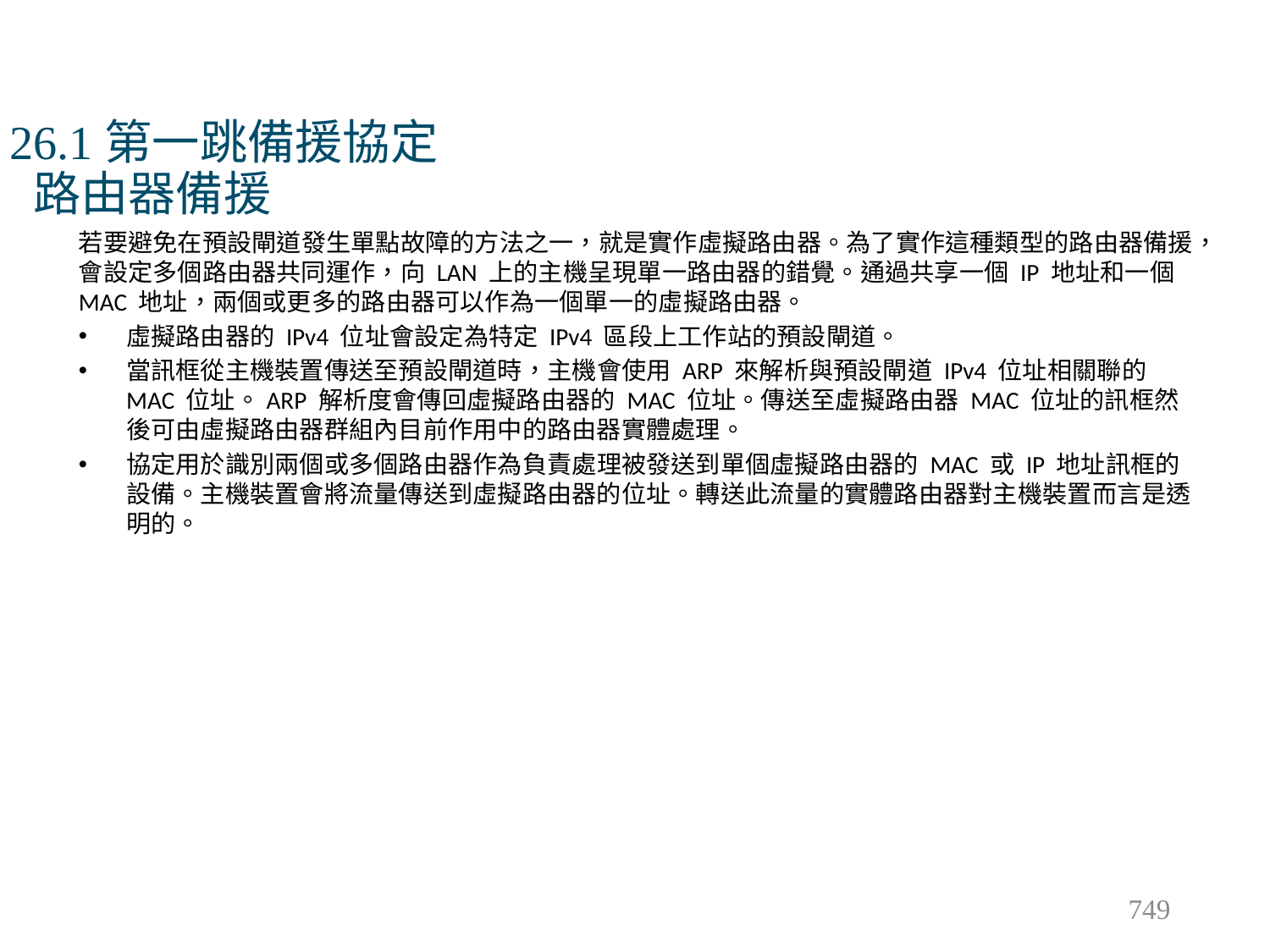

# 26.1第一跳備援協定 路由器備援
若要避免在預設閘道發生單點故障的方法之一，就是實作虛擬路由器。為了實作這種類型的路由器備援，會設定多個路由器共同運作，向 LAN 上的主機呈現單一路由器的錯覺。通過共享一個 IP 地址和一個 MAC 地址，兩個或更多的路由器可以作為一個單一的虛擬路由器。
虛擬路由器的 IPv4 位址會設定為特定 IPv4 區段上工作站的預設閘道。
當訊框從主機裝置傳送至預設閘道時，主機會使用 ARP 來解析與預設閘道 IPv4 位址相關聯的 MAC 位址。ARP 解析度會傳回虛擬路由器的 MAC 位址。傳送至虛擬路由器 MAC 位址的訊框然後可由虛擬路由器群組內目前作用中的路由器實體處理。
協定用於識別兩個或多個路由器作為負責處理被發送到單個虛擬路由器的 MAC 或 IP 地址訊框的設備。主機裝置會將流量傳送到虛擬路由器的位址。轉送此流量的實體路由器對主機裝置而言是透明的。

749